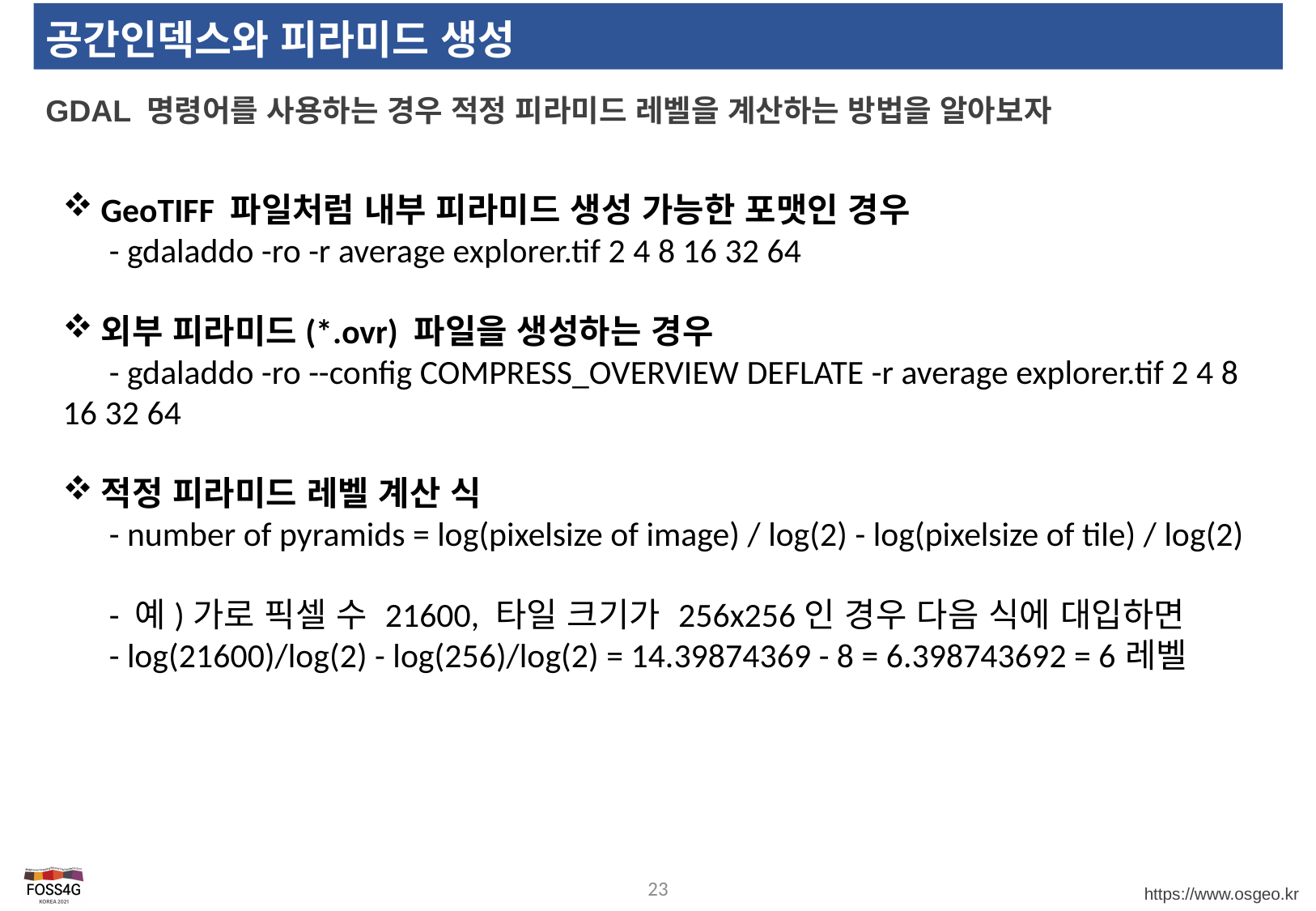

# 공간인덱스와 피라미드 생성
GDAL 명령어를 사용하는 경우 적정 피라미드 레벨을 계산하는 방법을 알아보자
GeoTIFF 파일처럼 내부 피라미드 생성 가능한 포맷인 경우
      - gdaladdo -ro -r average explorer.tif 2 4 8 16 32 64

외부 피라미드(*.ovr) 파일을 생성하는 경우
      - gdaladdo -ro --config COMPRESS_OVERVIEW DEFLATE -r average explorer.tif 2 4 8 16 32 64

적정 피라미드 레벨 계산 식
      - number of pyramids = log(pixelsize of image) / log(2) - log(pixelsize of tile) / log(2)

      - 예)가로 픽셀 수 21600, 타일 크기가 256x256인 경우 다음 식에 대입하면
      - log(21600)/log(2) - log(256)/log(2) = 14.39874369 - 8 = 6.398743692 = 6레벨
23